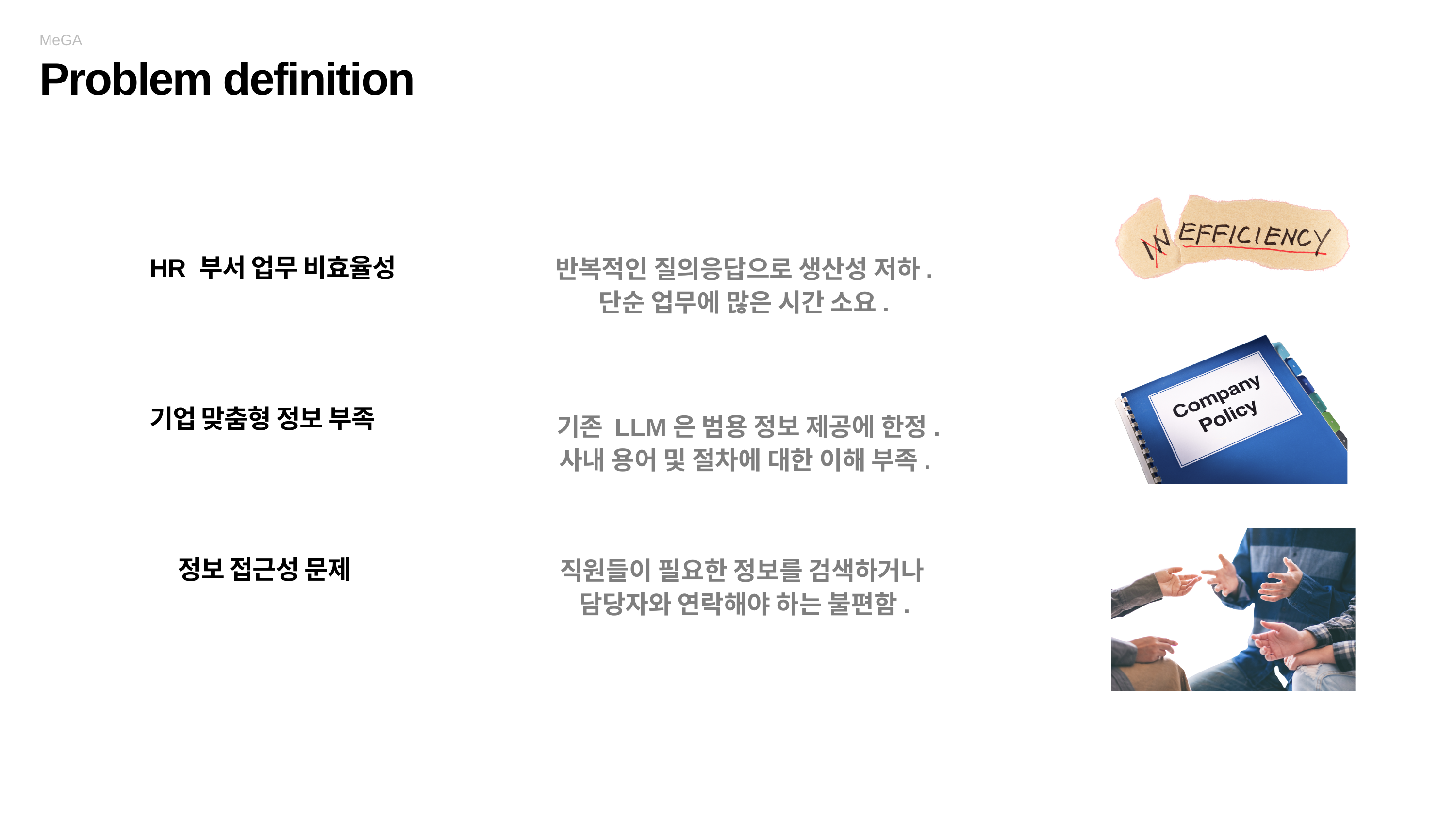

MeGA
Problem definition

반복적인 질의응답으로 생산성 저하.
단순 업무에 많은 시간 소요.

HR 부서 업무 비효율성

기업 맞춤형 정보 부족
기존 LLM은 범용 정보 제공에 한정.
사내 용어 및 절차에 대한 이해 부족.

직원들이 필요한 정보를 검색하거나  담당자와 연락해야 하는 불편함.

 정보 접근성 문제